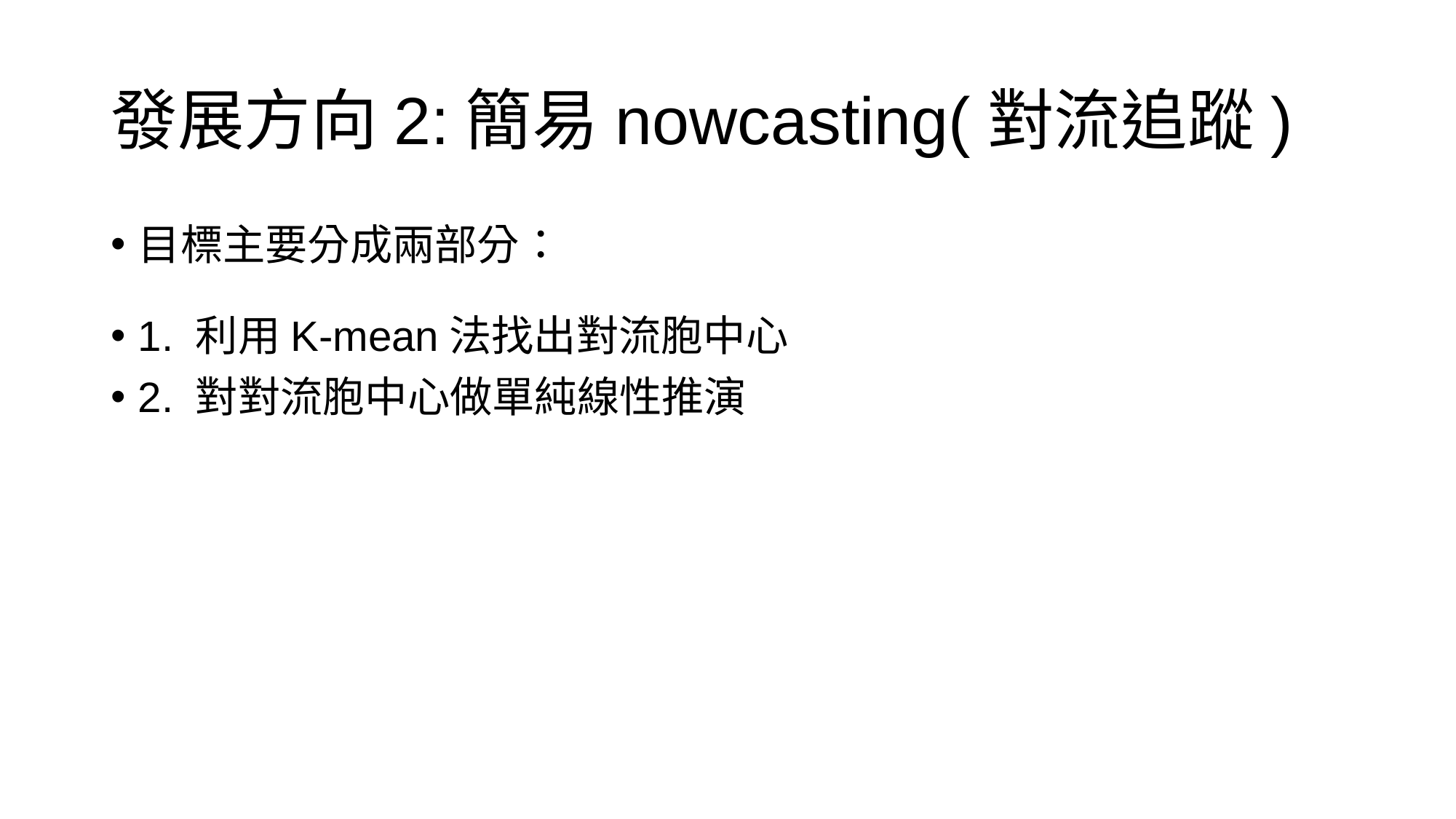

# 發展方向2:簡易nowcasting(對流追蹤)
目標主要分成兩部分：

1. 利用K-mean法找出對流胞中心
2. 對對流胞中心做單純線性推演